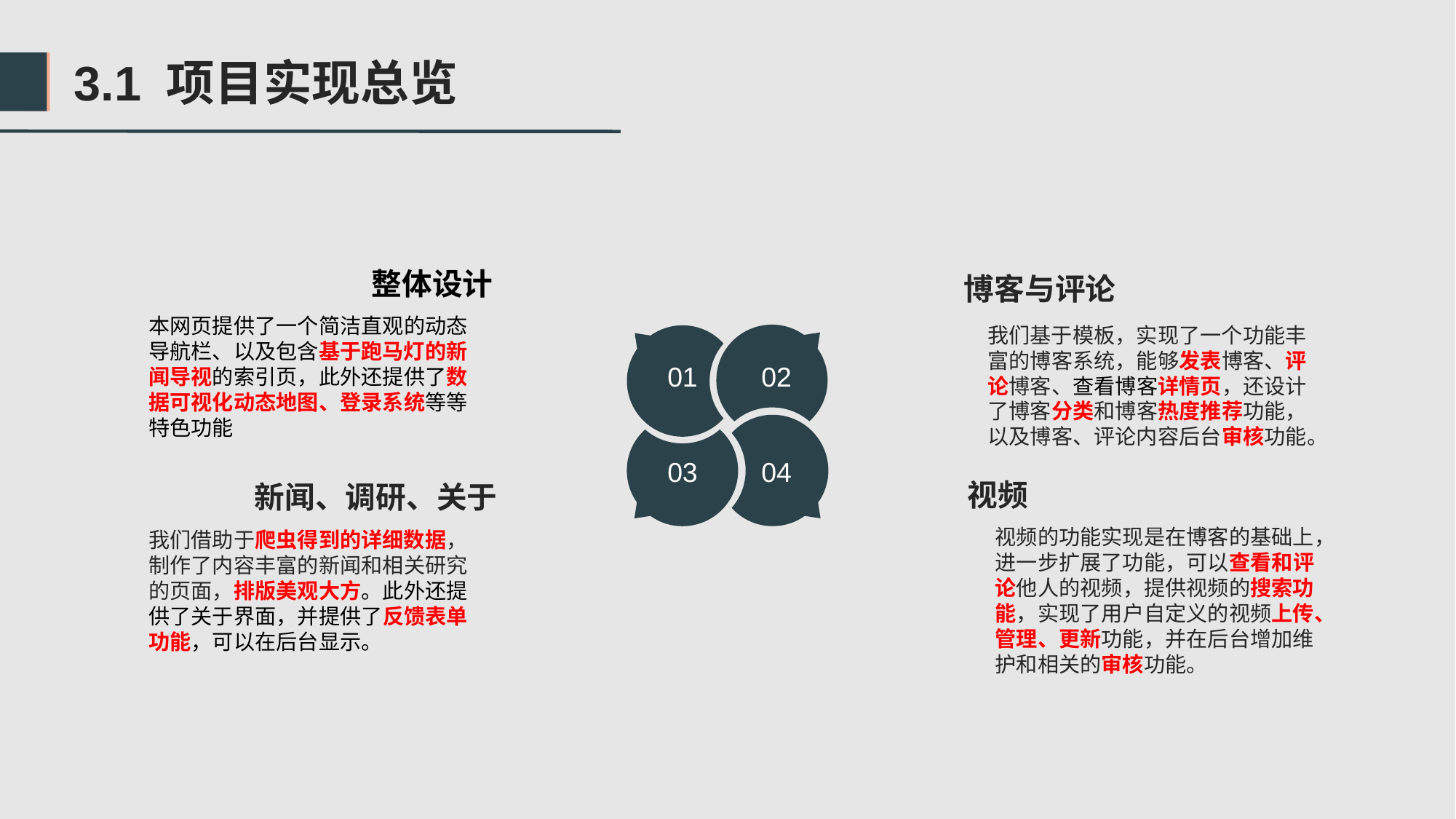

3.1 项目实现总览

整体设计
博客与评论
本网页提供了一个简洁直观的动态导航栏、以及包含基于跑马灯的新闻导视的索引页，此外还提供了数据可视化动态地图、登录系统等等特色功能
我们基于模板，实现了一个功能丰富的博客系统，能够发表博客、评论博客、查看博客详情页，还设计了博客分类和博客热度推荐功能，以及博客、评论内容后台审核功能。

01
02
03
04
视频
新闻、调研、关于
视频的功能实现是在博客的基础上，进一步扩展了功能，可以查看和评论他人的视频，提供视频的搜索功能，实现了用户自定义的视频上传、管理、更新功能，并在后台增加维护和相关的审核功能。
我们借助于爬虫得到的详细数据，制作了内容丰富的新闻和相关研究的页面，排版美观大方。此外还提供了关于界面，并提供了反馈表单功能，可以在后台显示。